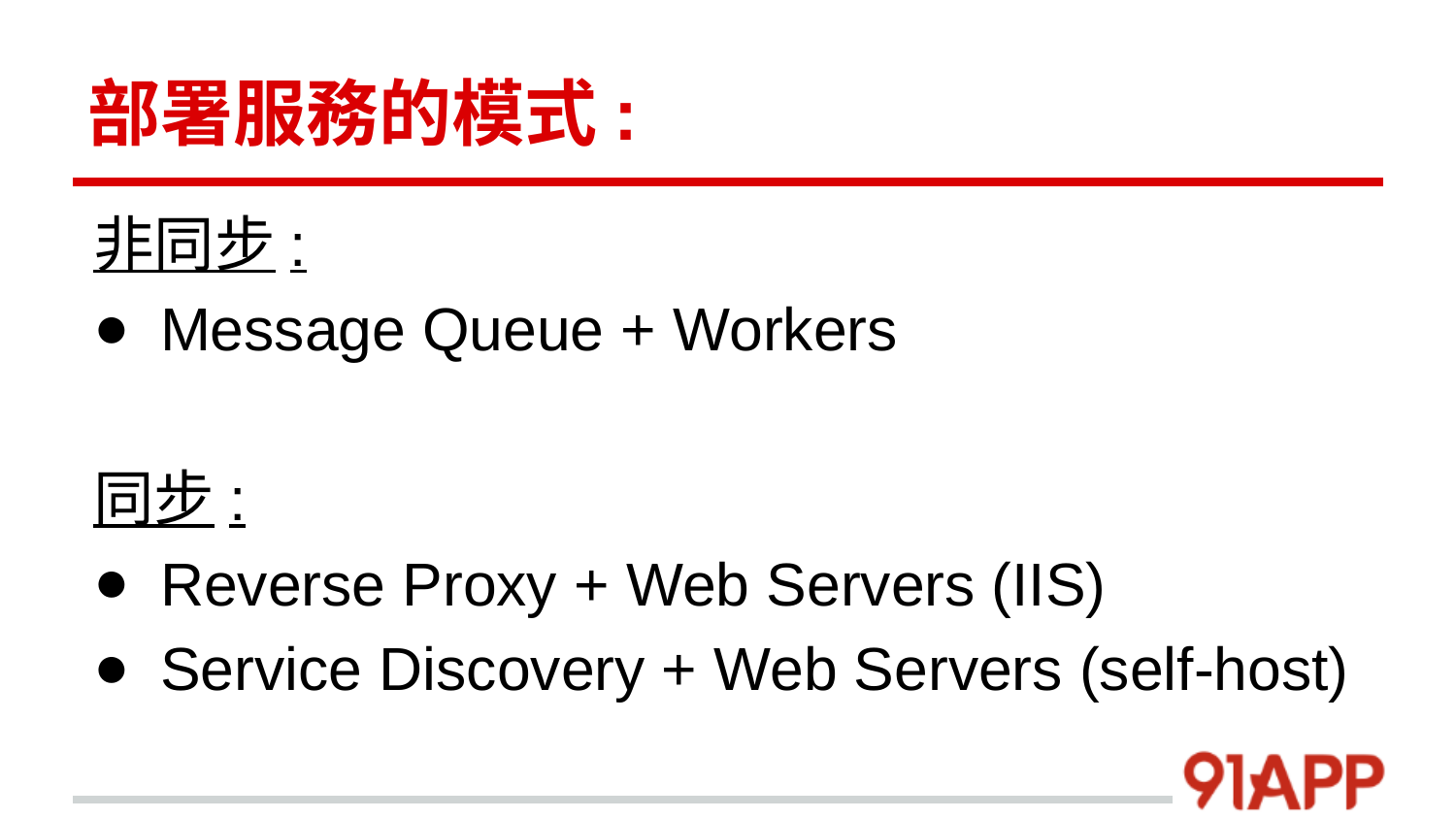

# 部署服務的模式:
非同步:
Message Queue + Workers

同步:
Reverse Proxy + Web Servers (IIS)
Service Discovery + Web Servers (self-host)